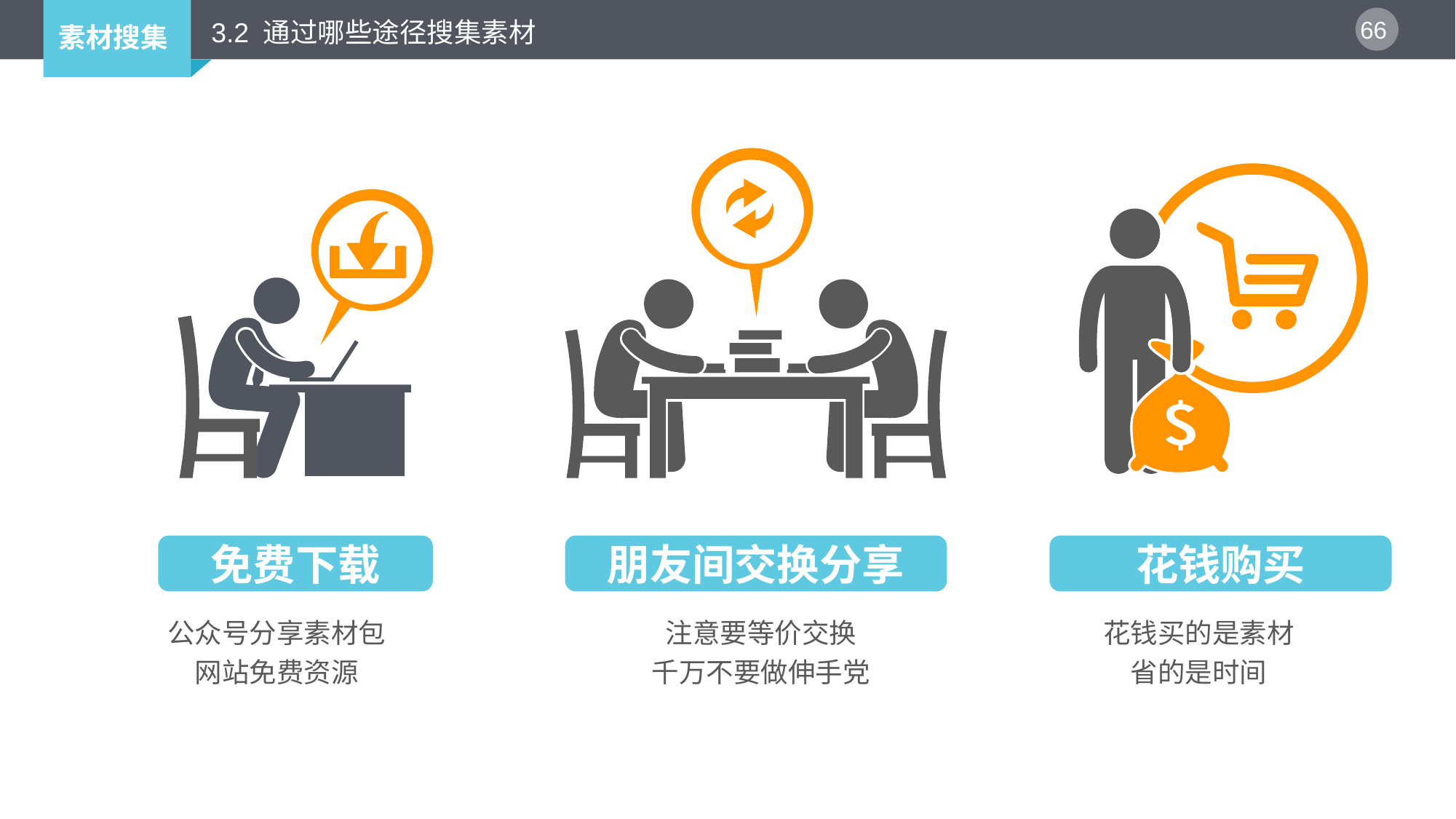

3.2 通过哪些途径搜集素材

免费下载
朋友间交换分享
花钱购买
公众号分享素材包
网站免费资源
注意要等价交换
千万不要做伸手党
花钱买的是素材
省的是时间